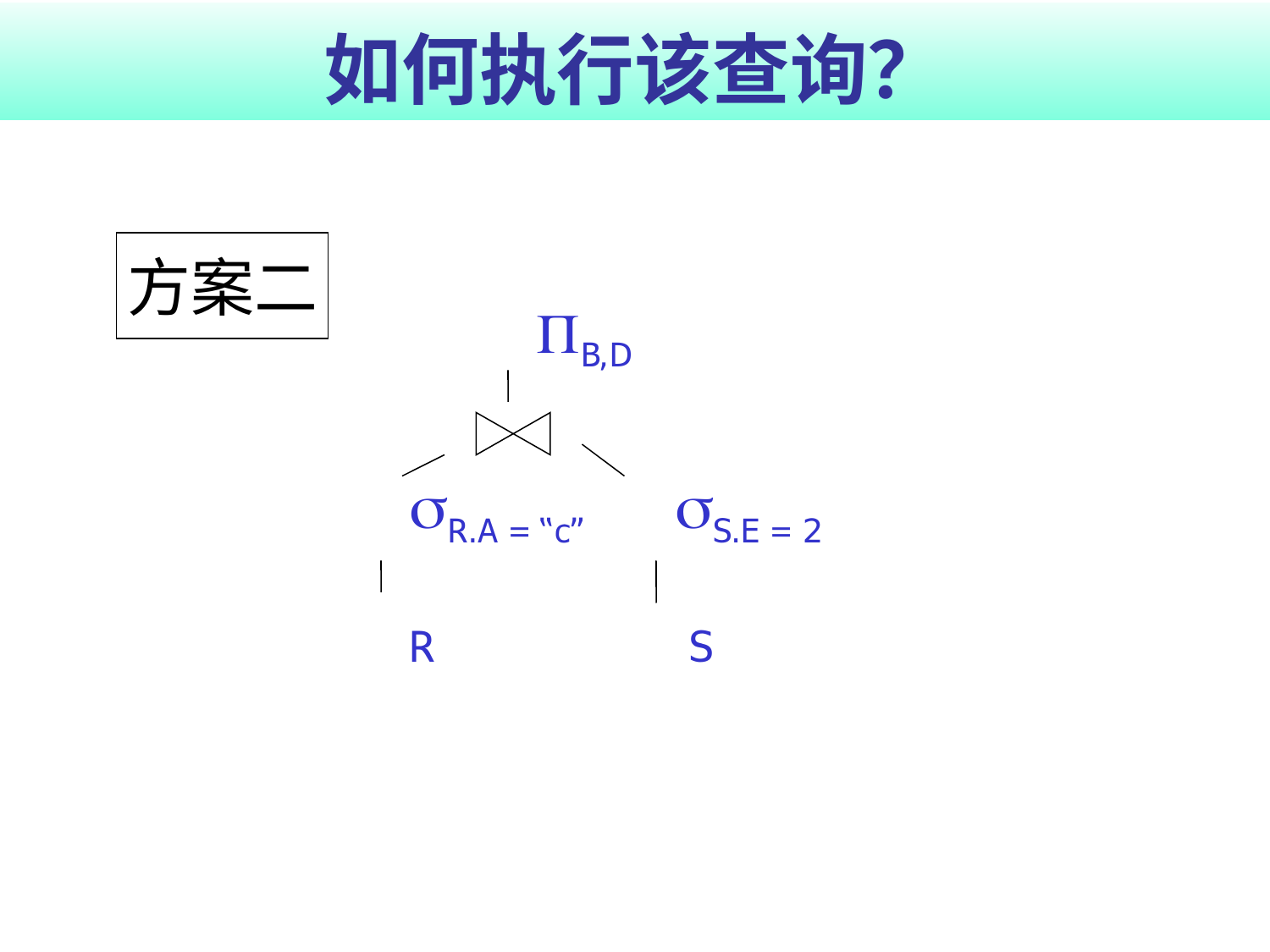

# 如何执行该查询？

				ΠB,D

 			σR.A = “c”	 σS.E = 2

			R		  S
方案二